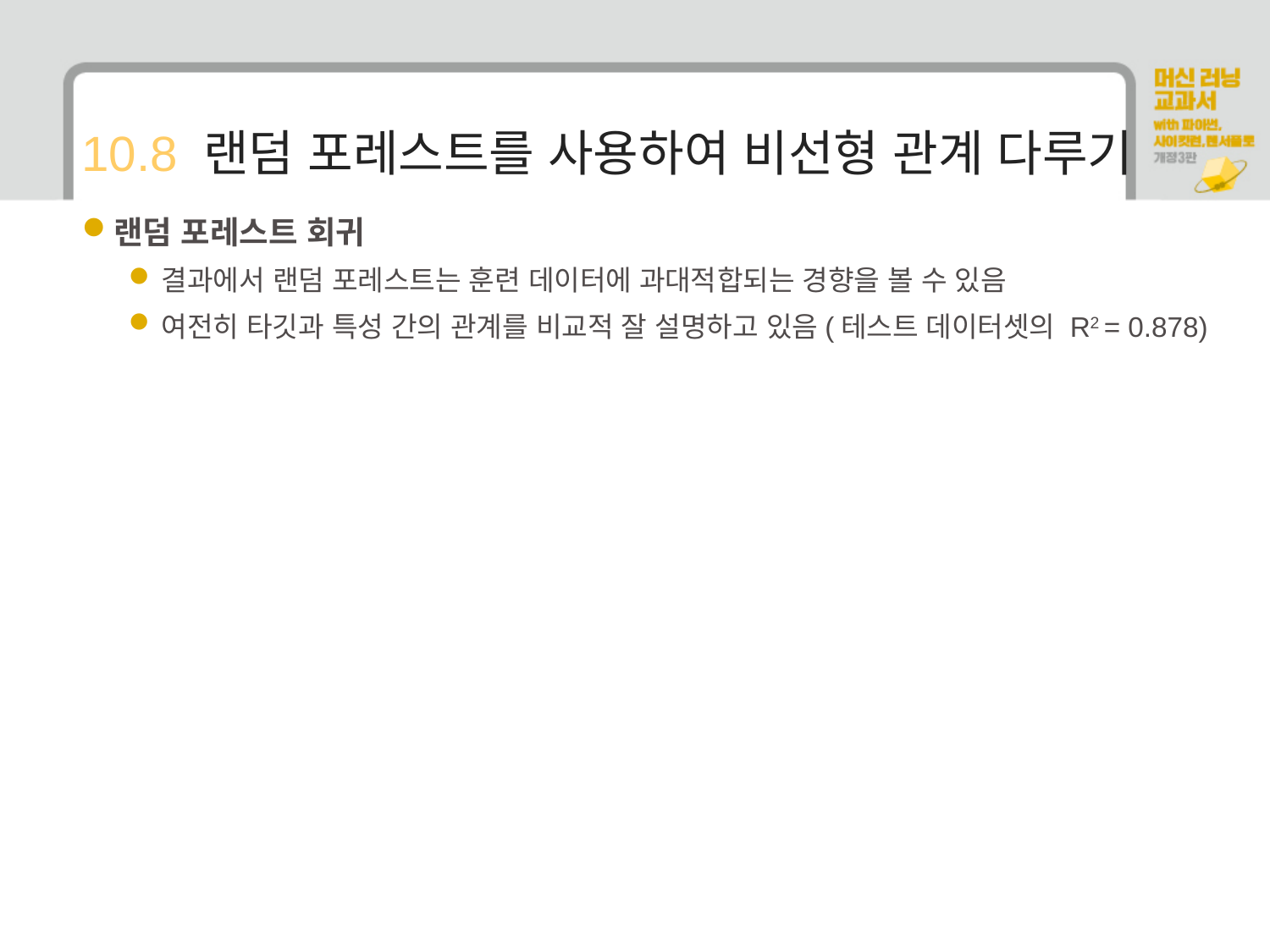

# 10.8 랜덤 포레스트를 사용하여 비선형 관계 다루기
랜덤 포레스트 회귀
결과에서 랜덤 포레스트는 훈련 데이터에 과대적합되는 경향을 볼 수 있음
여전히 타깃과 특성 간의 관계를 비교적 잘 설명하고 있음(테스트 데이터셋의 R2 = 0.878)